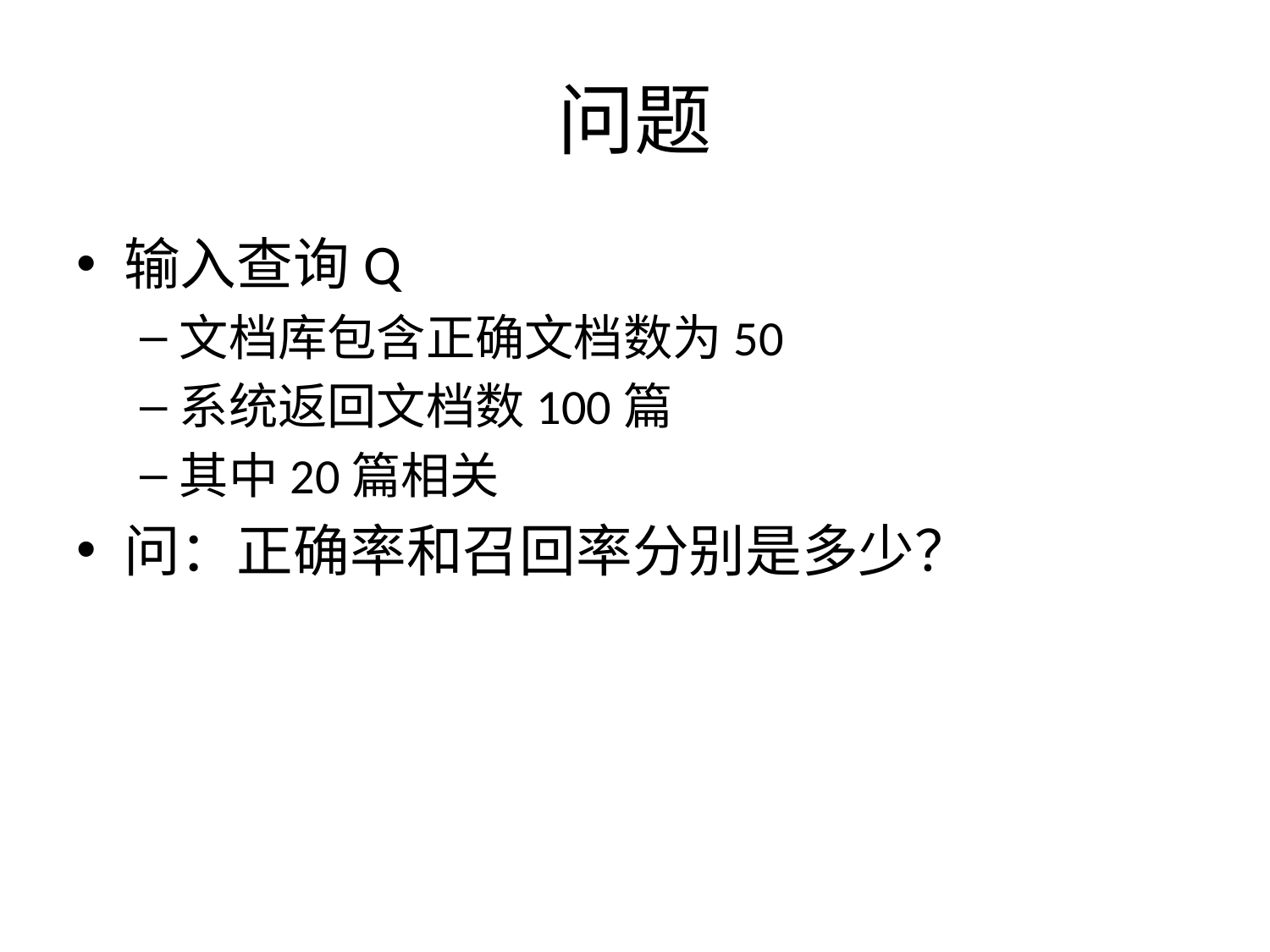

# 问题
输入查询Q
文档库包含正确文档数为50
系统返回文档数100篇
其中20篇相关
问：正确率和召回率分别是多少？